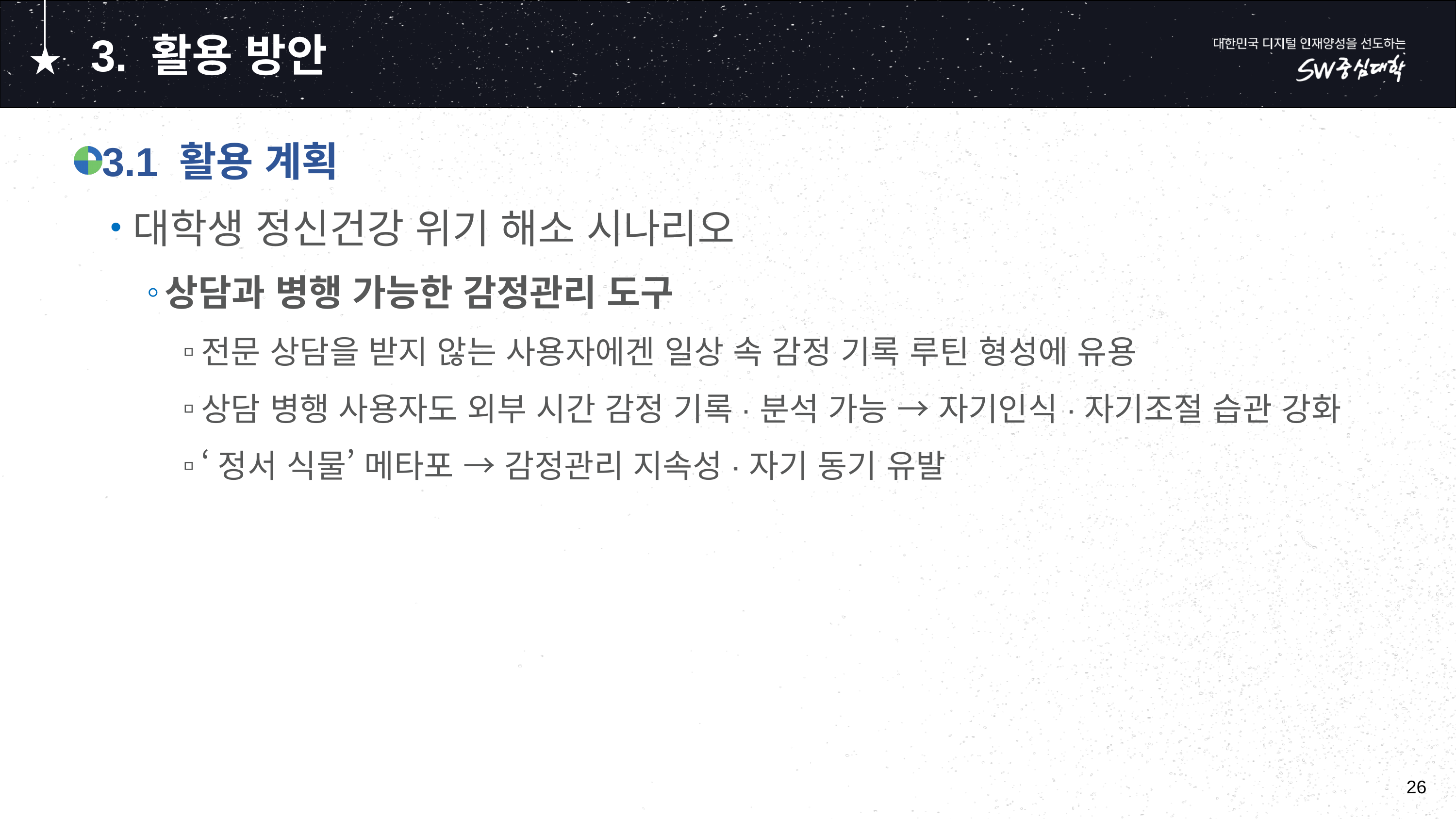

# 3. 활용 방안
3.1 활용 계획
대학생 정신건강 위기 해소 시나리오
상담과 병행 가능한 감정관리 도구
전문 상담을 받지 않는 사용자에겐 일상 속 감정 기록 루틴 형성에 유용
상담 병행 사용자도 외부 시간 감정 기록·분석 가능 → 자기인식·자기조절 습관 강화
‘정서 식물’ 메타포 → 감정관리 지속성·자기 동기 유발